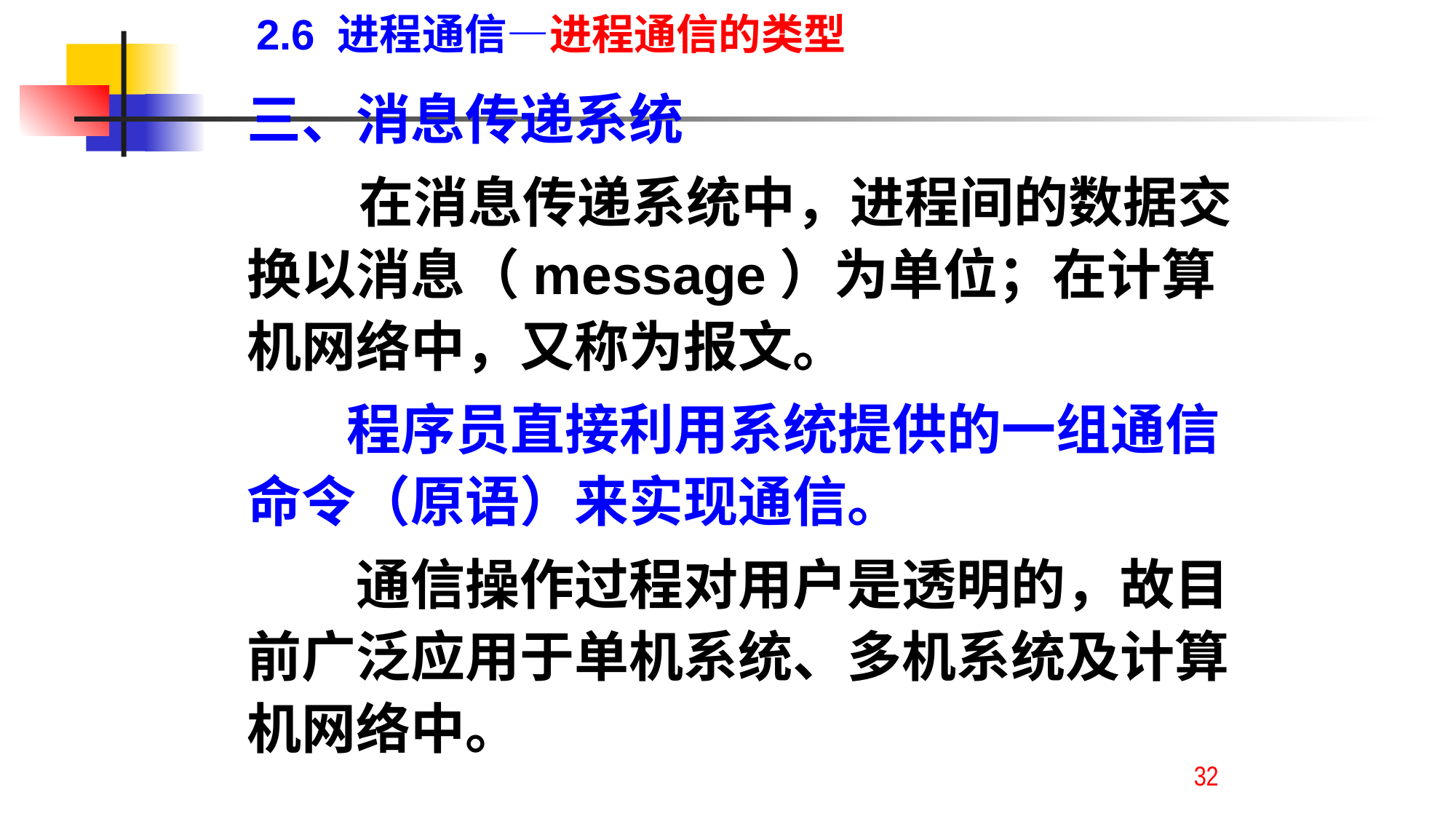

2.6 进程通信—进程通信的类型
三、消息传递系统
        在消息传递系统中，进程间的数据交换以消息（message）为单位；在计算机网络中，又称为报文。
       程序员直接利用系统提供的一组通信命令（原语）来实现通信。
　　通信操作过程对用户是透明的，故目前广泛应用于单机系统、多机系统及计算机网络中。

32